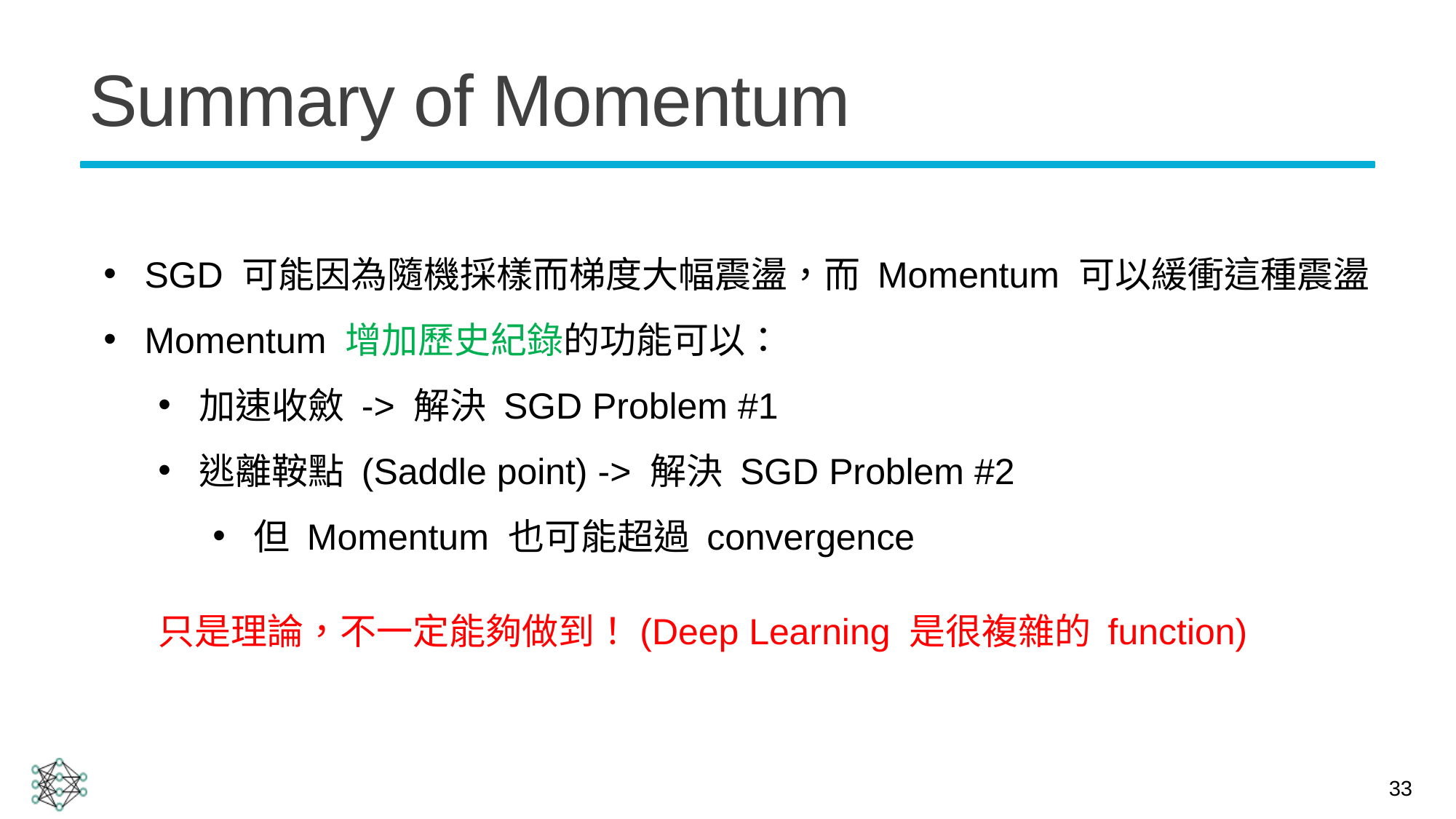

# Summary of Momentum
SGD 可能因為隨機採樣而梯度大幅震盪，而 Momentum 可以緩衝這種震盪
Momentum 增加歷史紀錄的功能可以：
加速收斂 -> 解決 SGD Problem #1
逃離鞍點 (Saddle point) -> 解決 SGD Problem #2
但 Momentum 也可能超過 convergence
只是理論，不一定能夠做到！(Deep Learning 是很複雜的 function)
33